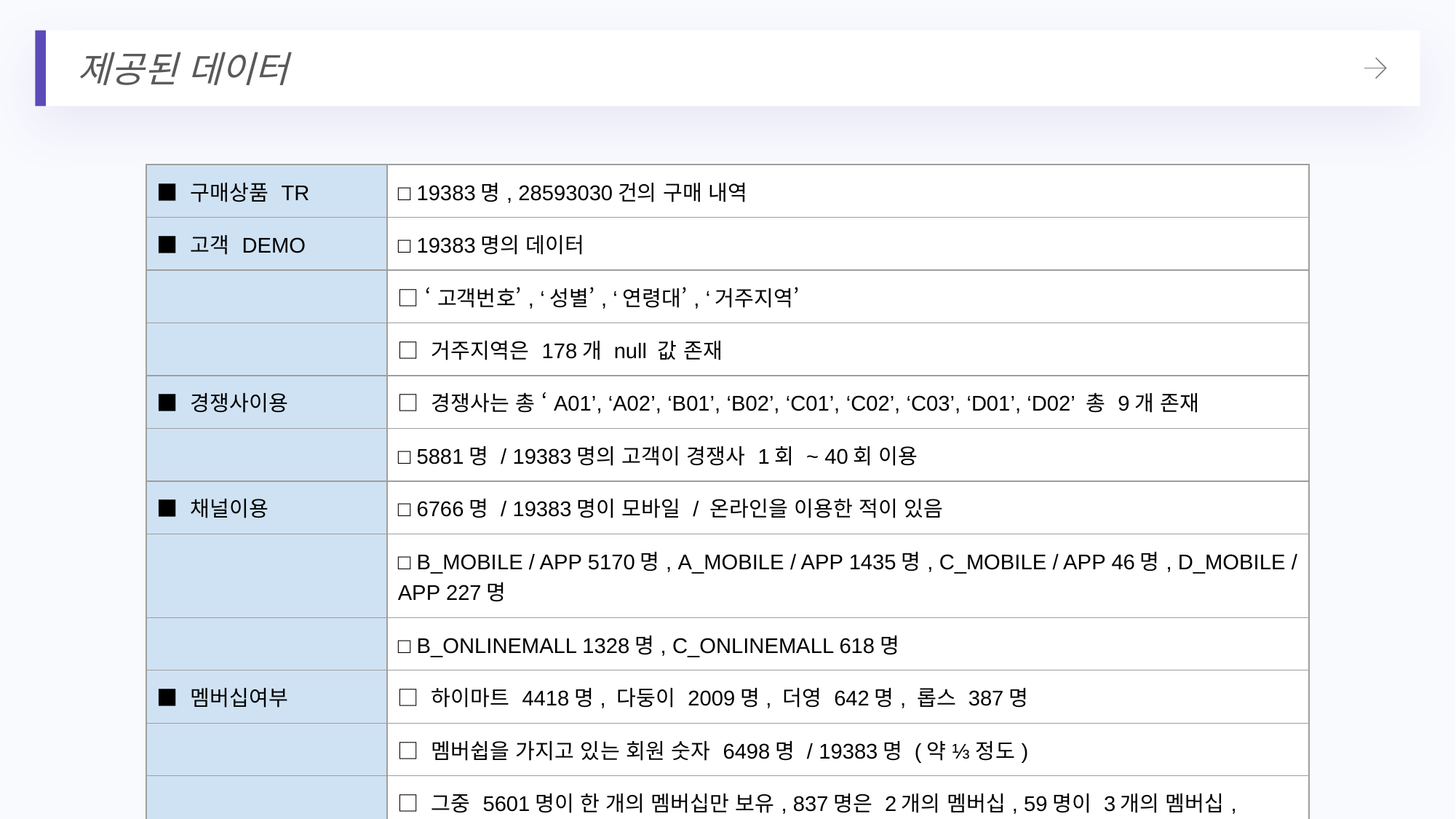

제공된 데이터

| ■ 구매상품 TR | □ 19383명, 28593030건의 구매 내역 |
| --- | --- |
| ■ 고객 DEMO | □ 19383명의 데이터 |
|  | □ ‘고객번호’, ‘성별’, ‘연령대’, ‘거주지역’ |
|  | □ 거주지역은 178개 null 값 존재 |
| ■ 경쟁사이용 | □ 경쟁사는 총 ‘A01’, ‘A02’, ‘B01’, ‘B02’, ‘C01’, ‘C02’, ‘C03’, ‘D01’, ‘D02’ 총 9개 존재 |
|  | □ 5881명 / 19383명의 고객이 경쟁사 1회 ~ 40회 이용 |
| ■ 채널이용 | □ 6766명 / 19383명이 모바일 / 온라인을 이용한 적이 있음 |
|  | □ B\_MOBILE / APP 5170명, A\_MOBILE / APP 1435명, C\_MOBILE / APP 46명, D\_MOBILE / APP 227명 |
|  | □ B\_ONLINEMALL 1328명, C\_ONLINEMALL 618명 |
| ■ 멤버십여부 | □ 하이마트 4418명, 다둥이 2009명, 더영 642명, 롭스 387명 |
|  | □ 멤버쉽을 가지고 있는 회원 숫자 6498명 / 19383명 (약 ⅓ 정도) |
|  | □ 그중 5601명이 한 개의 멤버십만 보유, 837명은 2개의 멤버십, 59명이 3개의 멤버십, 모든 멤버십을 보유한 사람은 1명 |